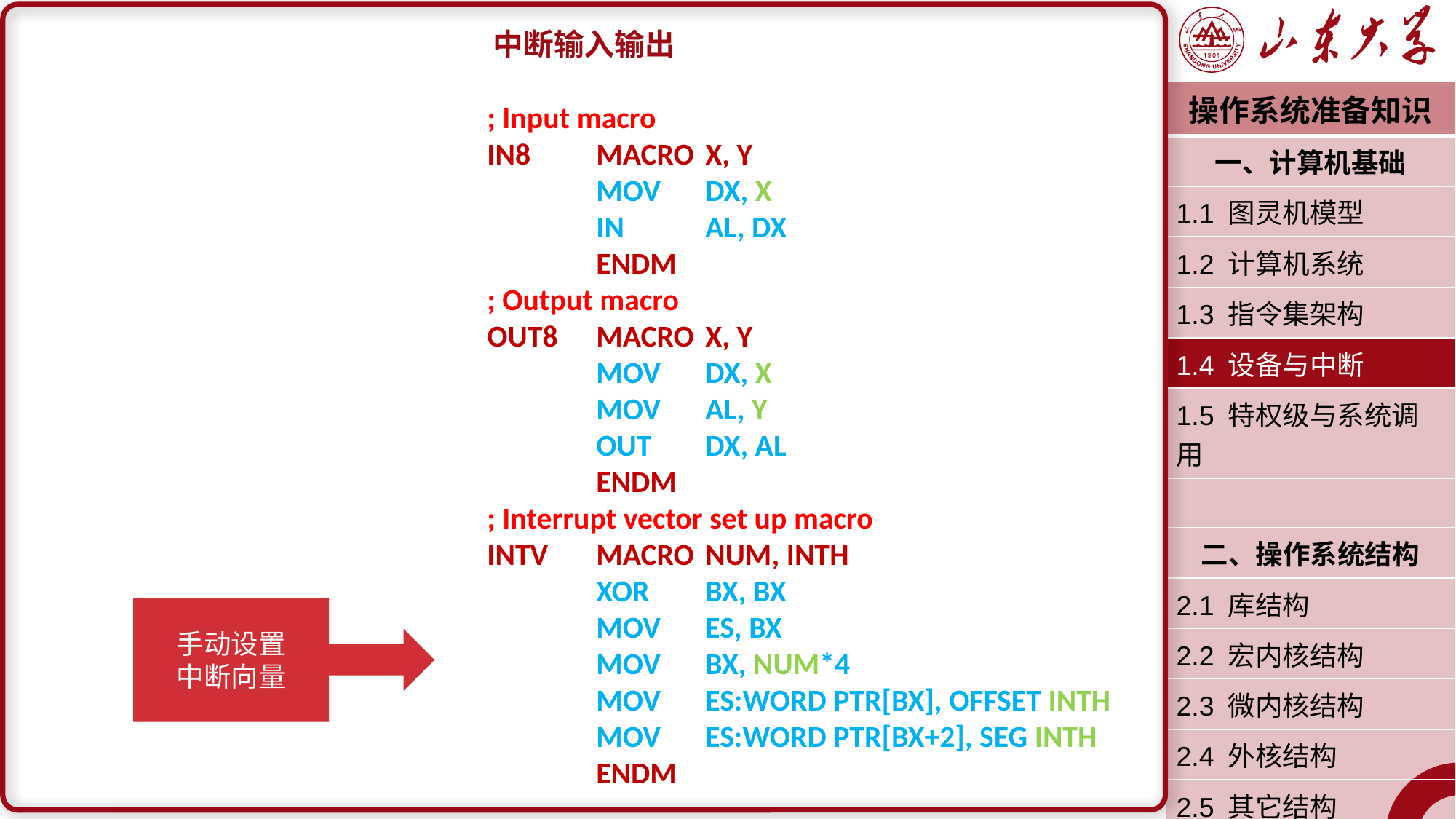

中断输入输出

				; Input macro
				IN8	MACRO	X, Y
					MOV	DX, X
					IN	AL, DX
					ENDM
				; Output macro
				OUT8	MACRO	X, Y
					MOV	DX, X
					MOV	AL, Y
					OUT	DX, AL
					ENDM
				; Interrupt vector set up macro
				INTV	MACRO	NUM, INTH
					XOR	BX, BX
					MOV	ES, BX
					MOV	BX, NUM*4
					MOV	ES:WORD PTR[BX], OFFSET INTH
					MOV	ES:WORD PTR[BX+2], SEG INTH
					ENDM
| 操作系统准备知识 |
| --- |
| 一、计算机基础 |
| 1.1 图灵机模型 |
| 1.2 计算机系统 |
| 1.3 指令集架构 |
| 1.4 设备与中断 |
| 1.5 特权级与系统调用 |
|  |
| 二、操作系统结构 |
| 2.1 库结构 |
| 2.2 宏内核结构 |
| 2.3 微内核结构 |
| 2.4 外核结构 |
| 2.5 其它结构 |
| 潘润宇 2023.02 |
手动设置
中断向量